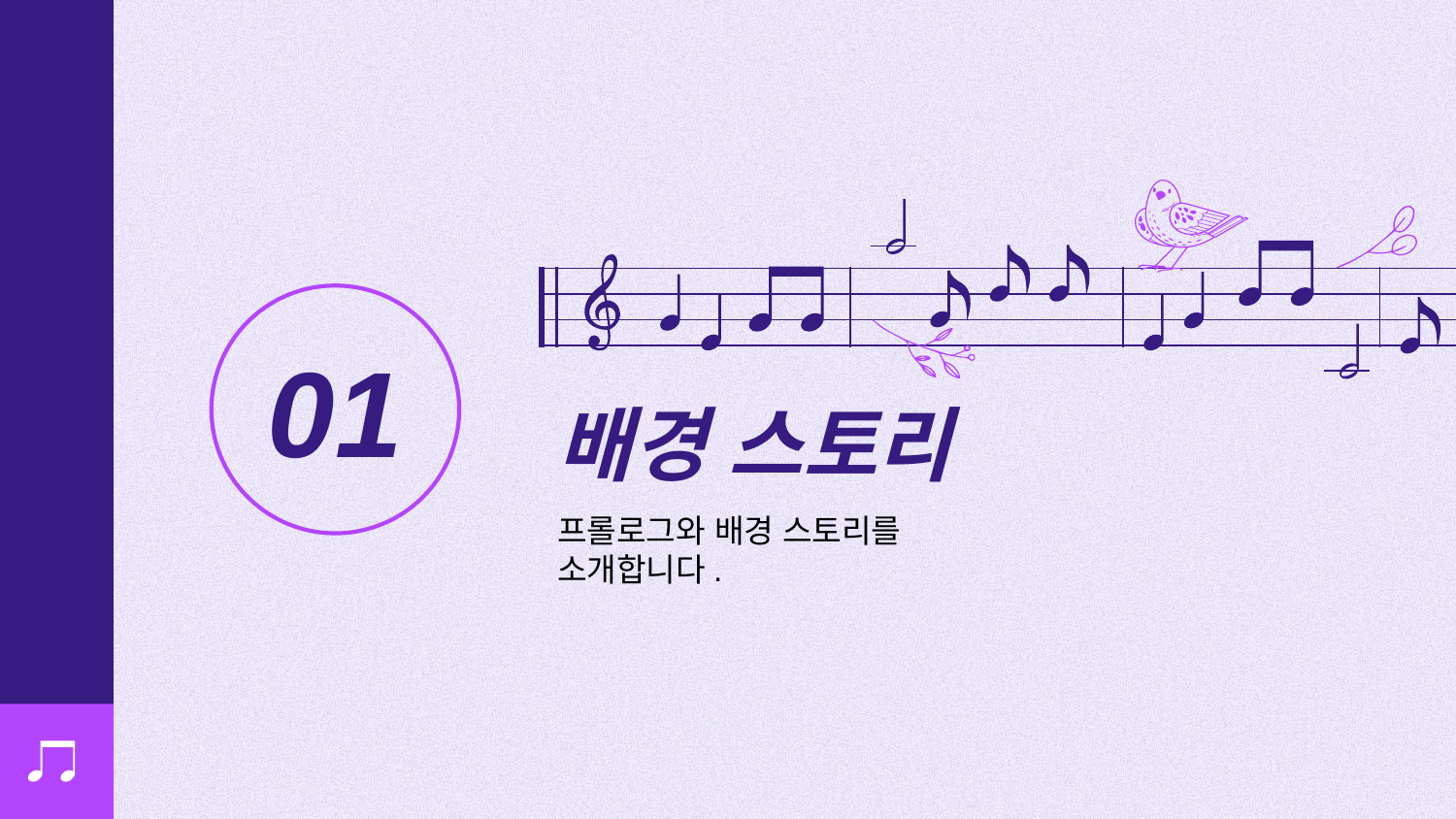

# 01
배경 스토리
프롤로그와 배경 스토리를 소개합니다.